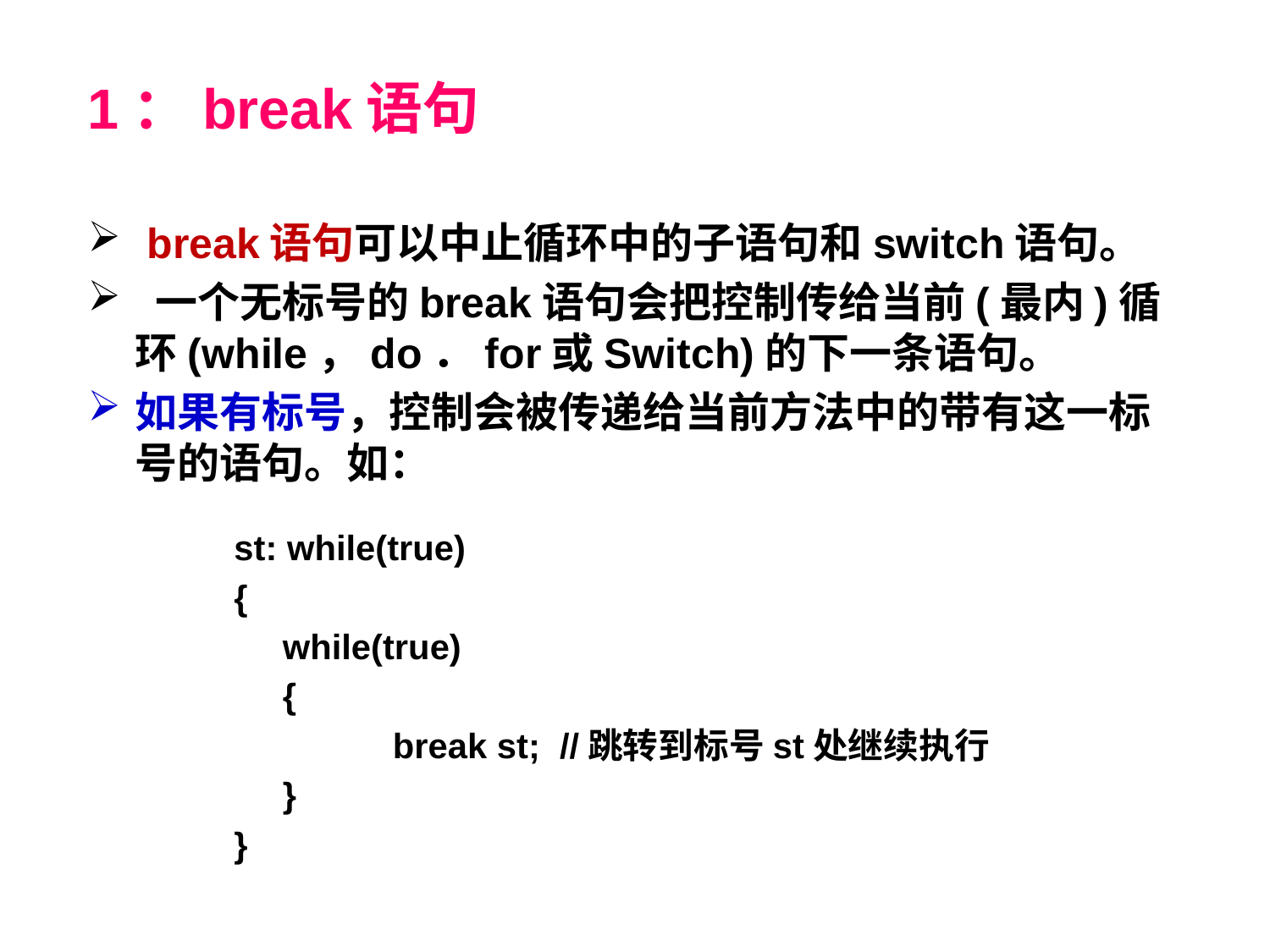

1：break语句
 break语句可以中止循环中的子语句和switch语句。
 一个无标号的break语句会把控制传给当前(最内)循环(while，do．for或Switch)的下一条语句。
如果有标号，控制会被传递给当前方法中的带有这一标号的语句。如：

st: while(true)
{
     while(true)
     {
	   	break st;  //跳转到标号st处继续执行
     }
}